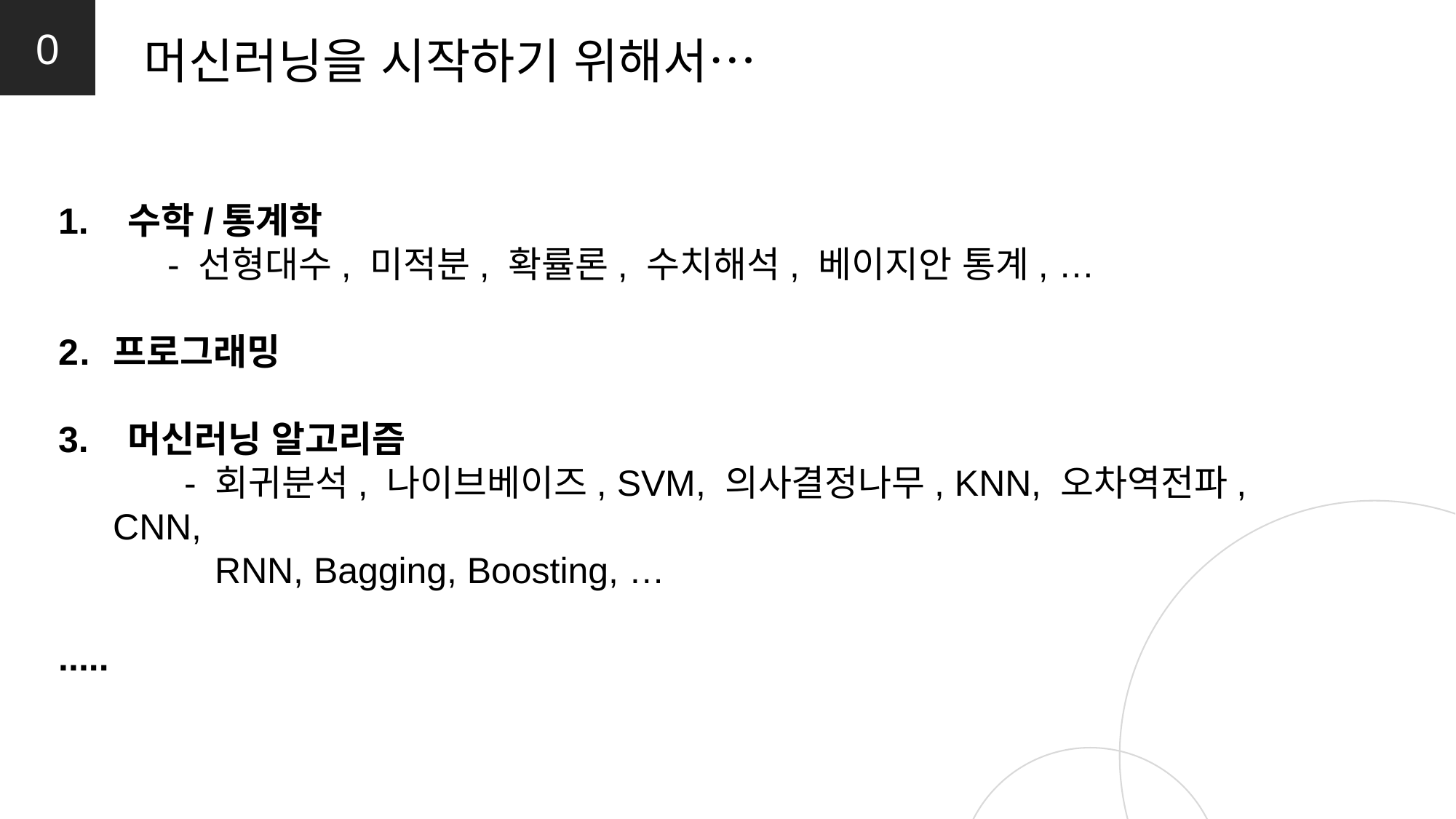

0
머신러닝을 시작하기 위해서…
1.   수학/통계학
	- 선형대수, 미적분, 확률론, 수치해석, 베이지안 통계, …

프로그래밍

3.   머신러닝 알고리즘
       - 회귀분석, 나이브베이즈, SVM, 의사결정나무, KNN, 오차역전파, CNN,
          RNN, Bagging, Boosting, …

.....